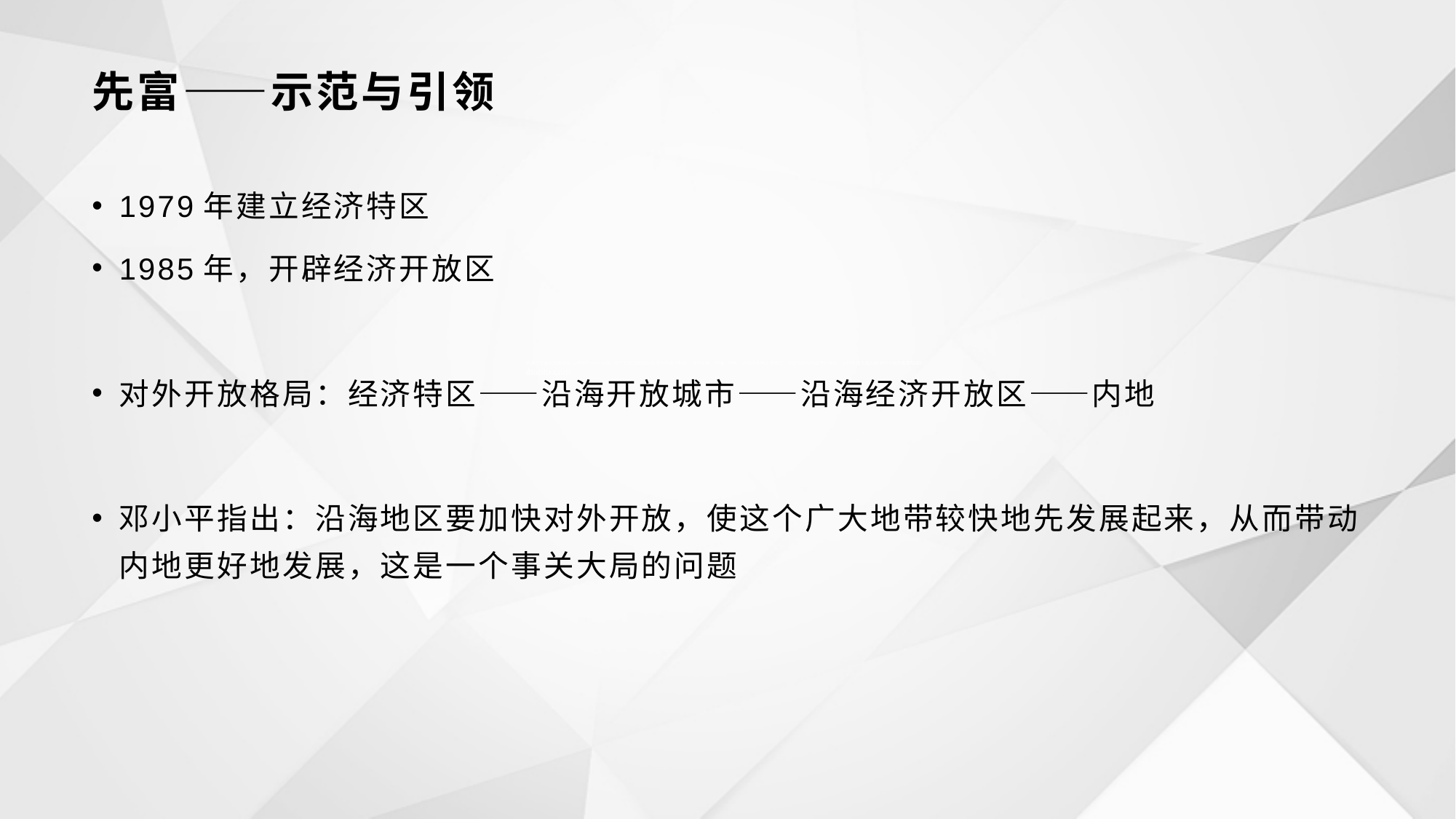

# 先富——示范与引领
1979年建立经济特区
1985年，开辟经济开放区

对外开放格局：经济特区——沿海开放城市——沿海经济开放区——内地

邓小平指出：沿海地区要加快对外开放，使这个广大地带较快地先发展起来，从而带动内地更好地发展，这是一个事关大局的问题